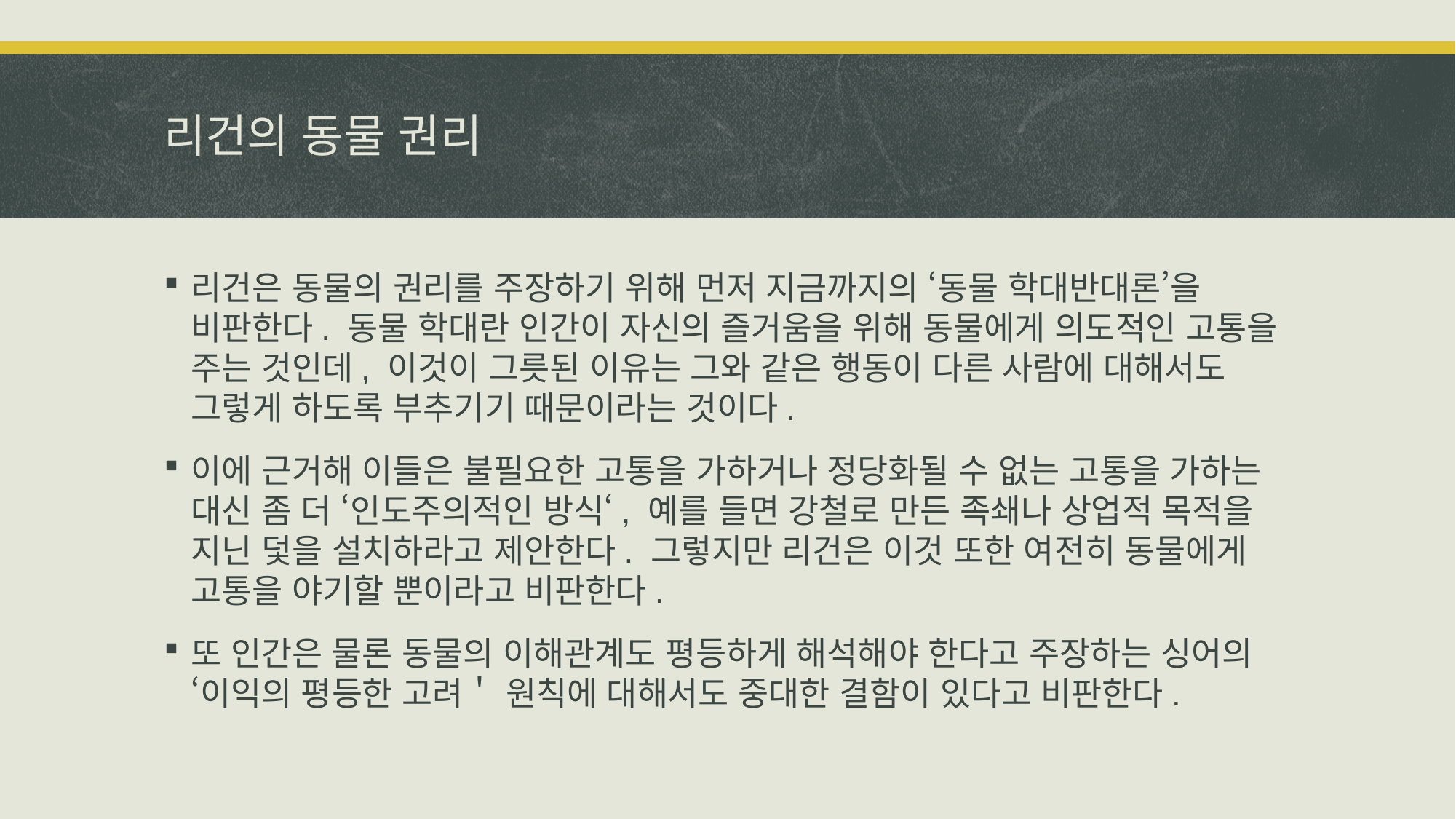

# 리건의 동물 권리
리건은 동물의 권리를 주장하기 위해 먼저 지금까지의 ‘동물 학대반대론’을 비판한다. 동물 학대란 인간이 자신의 즐거움을 위해 동물에게 의도적인 고통을 주는 것인데, 이것이 그릇된 이유는 그와 같은 행동이 다른 사람에 대해서도 그렇게 하도록 부추기기 때문이라는 것이다.
이에 근거해 이들은 불필요한 고통을 가하거나 정당화될 수 없는 고통을 가하는 대신 좀 더 ‘인도주의적인 방식‘, 예를 들면 강철로 만든 족쇄나 상업적 목적을 지닌 덫을 설치하라고 제안한다. 그렇지만 리건은 이것 또한 여전히 동물에게 고통을 야기할 뿐이라고 비판한다.
또 인간은 물론 동물의 이해관계도 평등하게 해석해야 한다고 주장하는 싱어의 ‘이익의 평등한 고려＇ 원칙에 대해서도 중대한 결함이 있다고 비판한다.